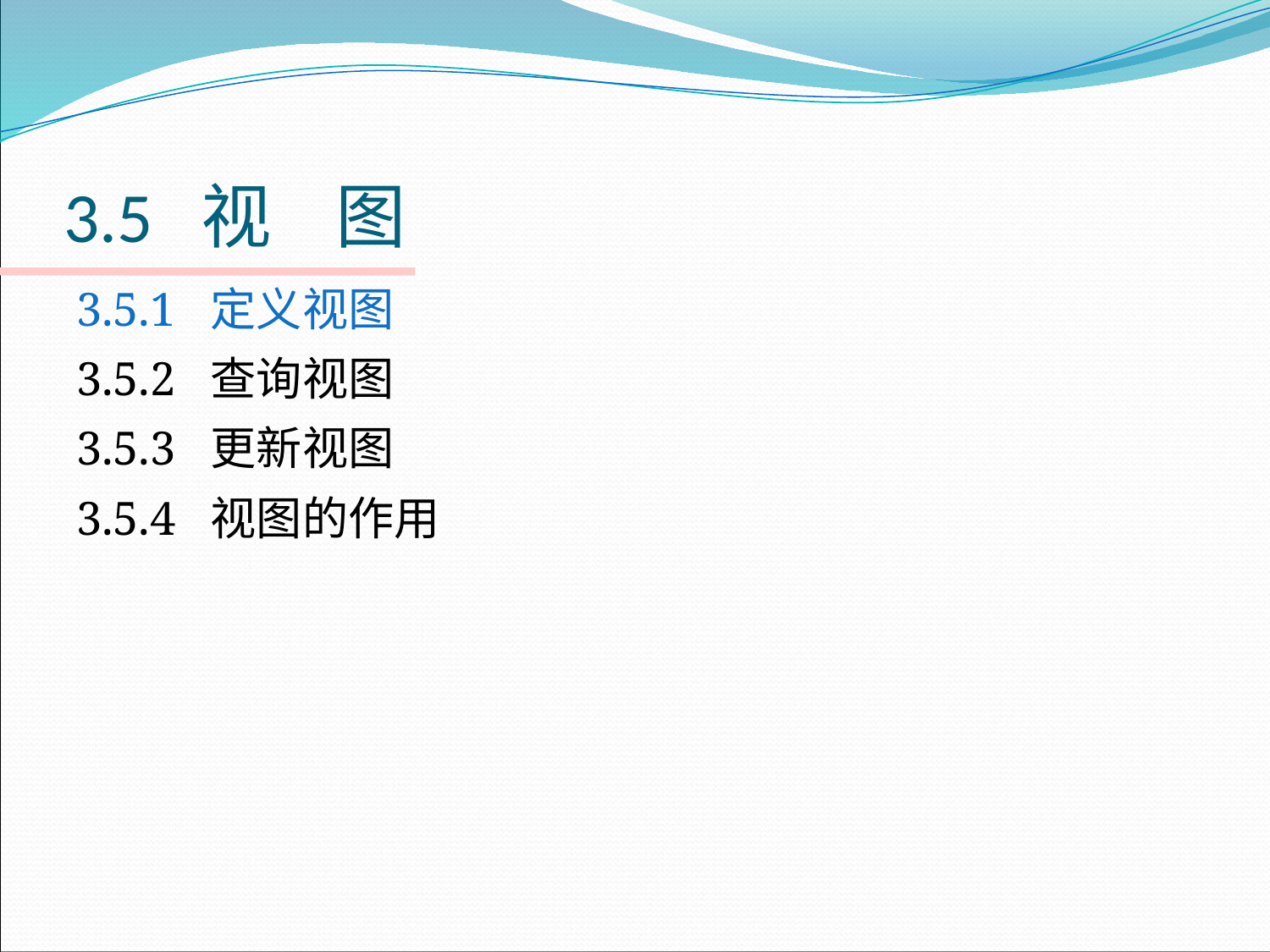

# 3.5  视    图
3.5.1  定义视图
3.5.2  查询视图
3.5.3  更新视图
3.5.4  视图的作用

376